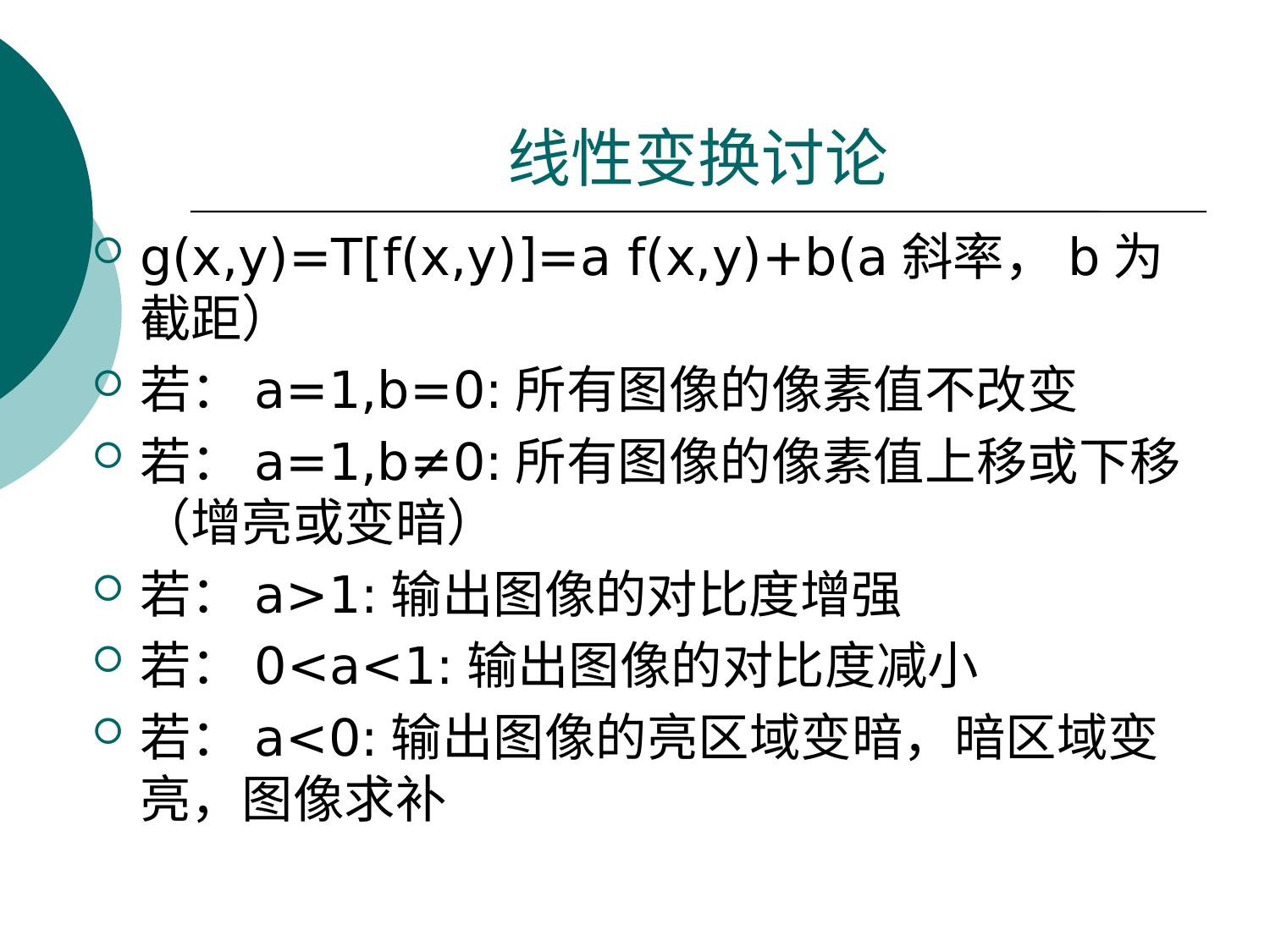

# 线性变换讨论
g(x,y)=T[f(x,y)]=a f(x,y)+b(a斜率，b为截距）
若：a=1,b=0:所有图像的像素值不改变
若：a=1,b≠0:所有图像的像素值上移或下移（增亮或变暗）
若：a>1:输出图像的对比度增强
若：0<a<1:输出图像的对比度减小
若：a<0:输出图像的亮区域变暗，暗区域变亮，图像求补

21